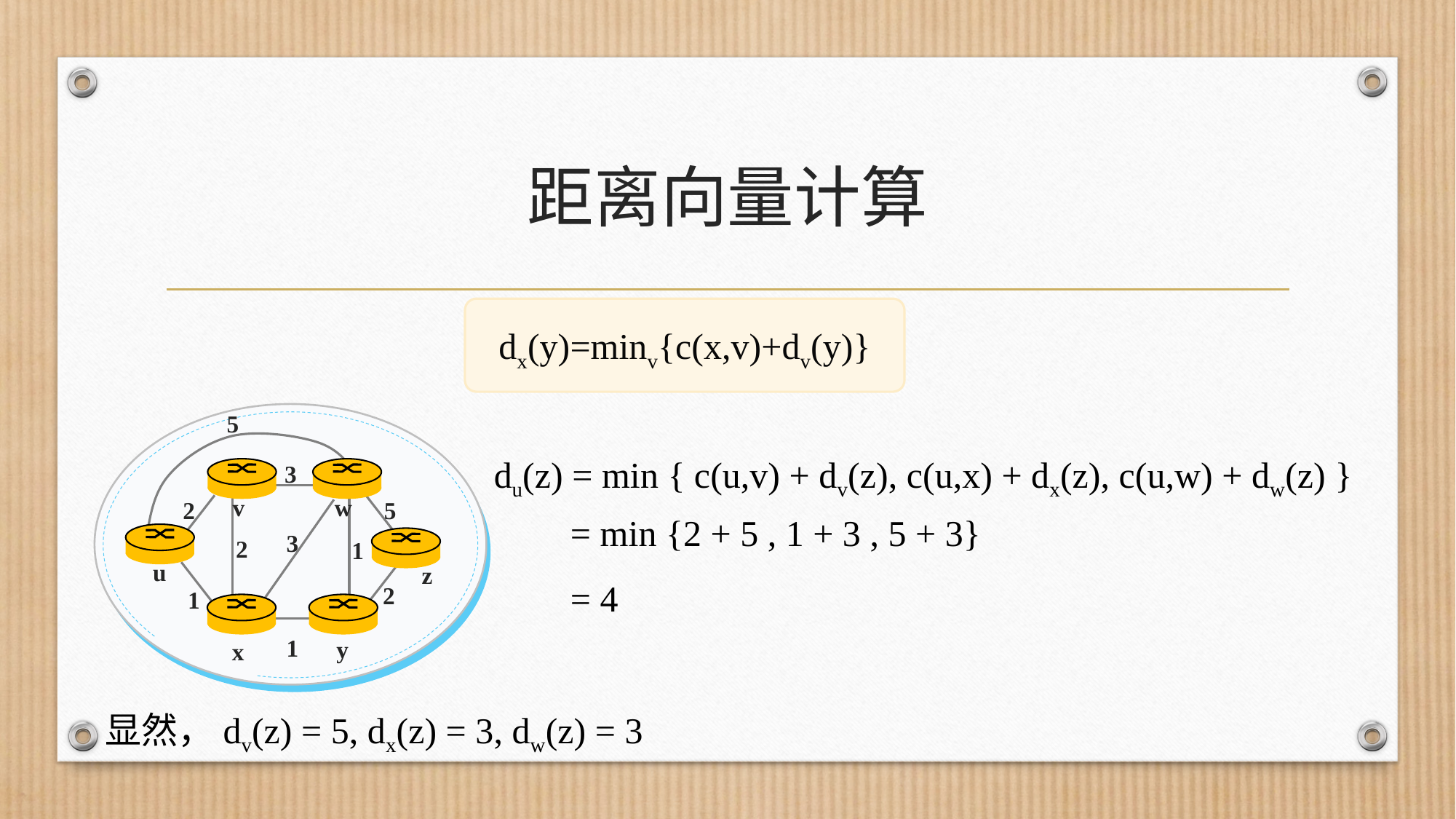

# 距离向量计算

dx(y)=minv{c(x,v)+dv(y)}

5

3
v
w
2
5
3
2
1
u
z
2
1
1
y
x

du(z) = min { c(u,v) + dv(z), c(u,x) + dx(z), c(u,w) + dw(z) }
= min {2 + 5 , 1 + 3 , 5 + 3}
= 4
显然，dv(z) = 5, dx(z) = 3, dw(z) = 3